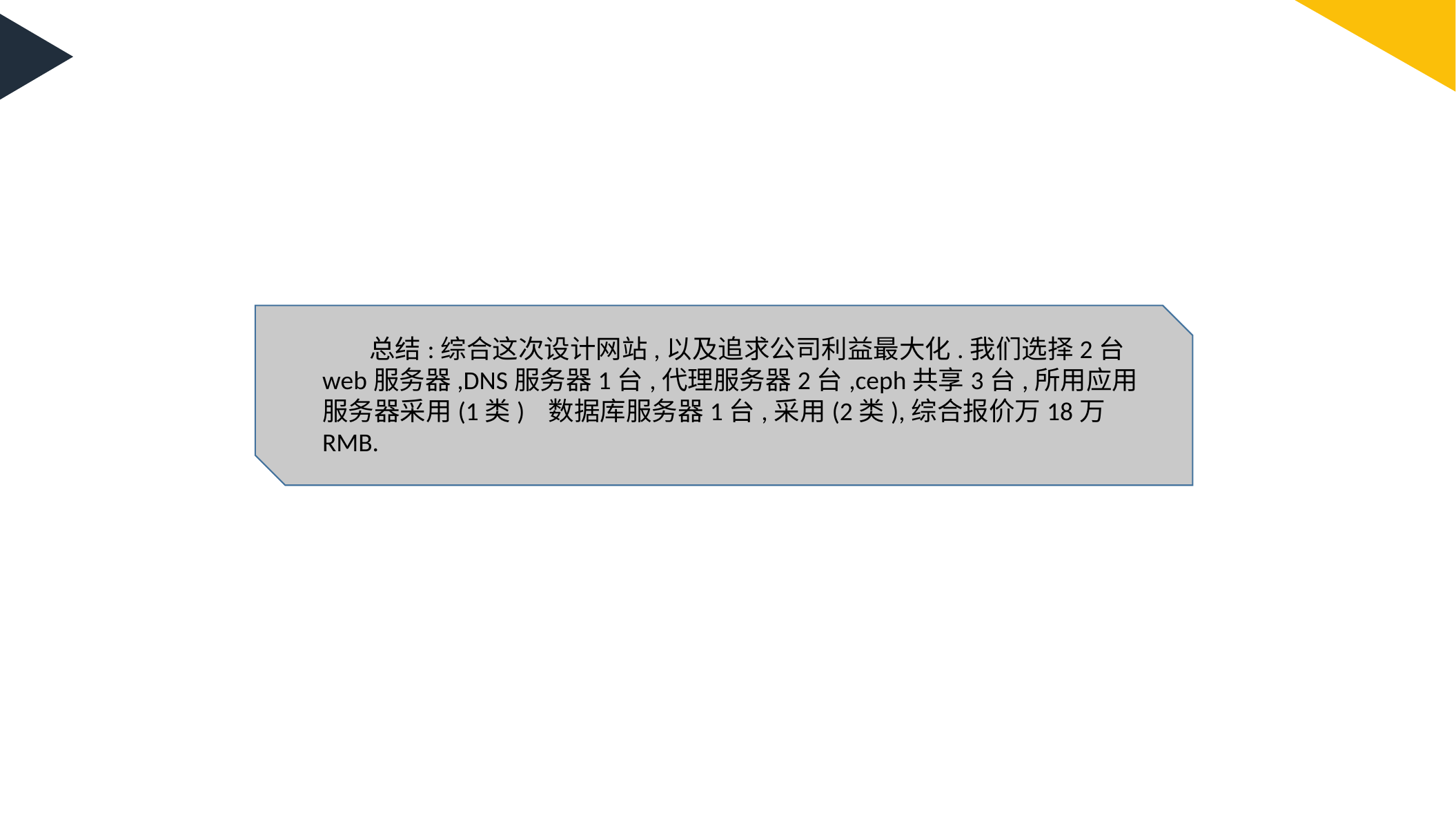

总结:综合这次设计网站,以及追求公司利益最大化.我们选择2台
web服务器,DNS服务器1台,代理服务器2台,ceph共享3台,所用应用服务器采用(1类)   数据库服务器1台,采用(2类),综合报价万18万RMB.